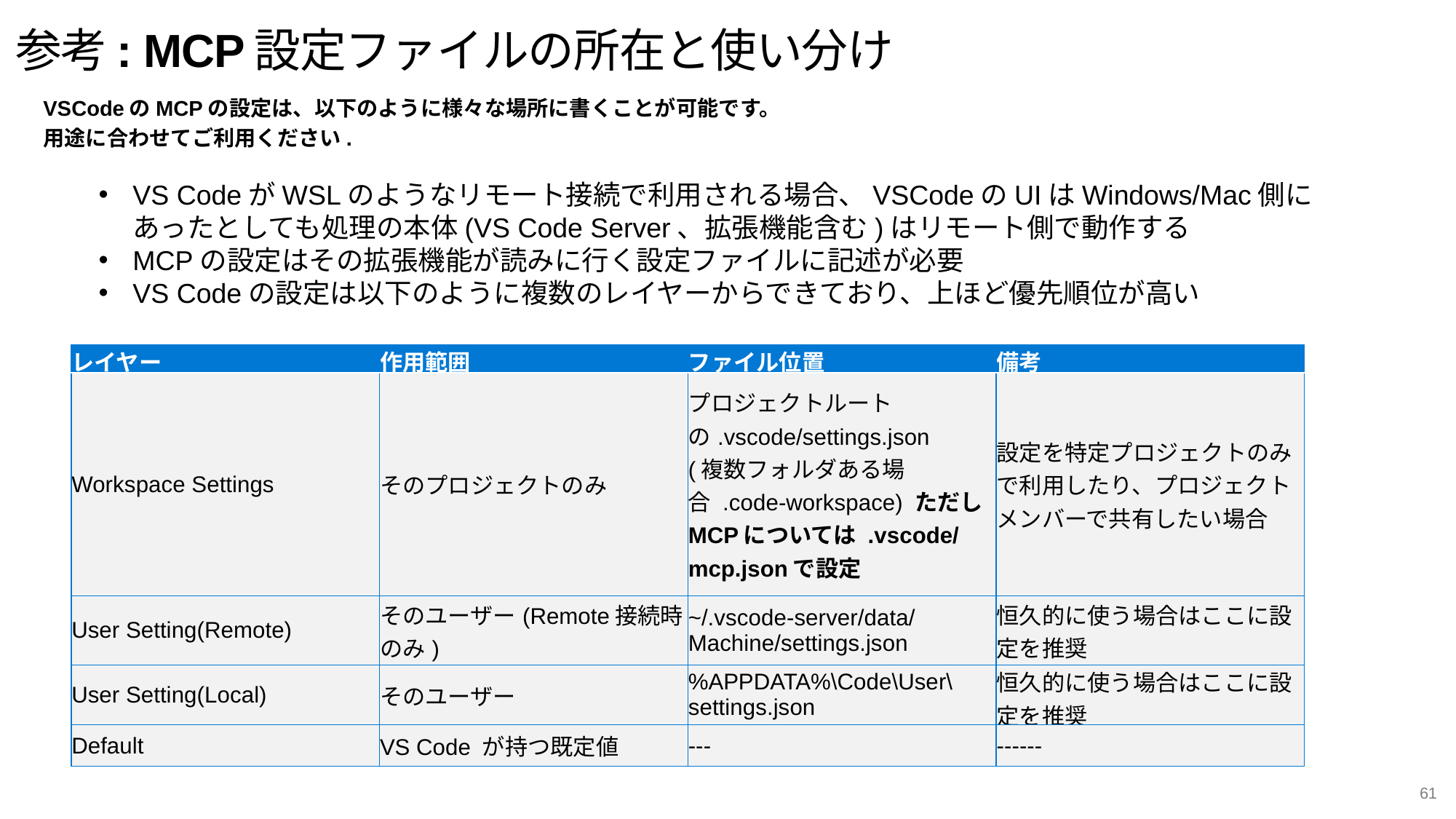

# 参考: MCP設定ファイルの所在と使い分け
VSCodeのMCPの設定は、以下のように様々な場所に書くことが可能です。
用途に合わせてご利用ください.
VS CodeがWSLのようなリモート接続で利用される場合、VSCodeのUIはWindows/Mac側にあったとしても処理の本体(VS Code Server、拡張機能含む)はリモート側で動作する
MCPの設定はその拡張機能が読みに行く設定ファイルに記述が必要
VS Codeの設定は以下のように複数のレイヤーからできており、上ほど優先順位が高い

| レイヤー | 作用範囲 | ファイル位置 | 備考 |
| --- | --- | --- | --- |
| Workspace Settings | そのプロジェクトのみ | プロジェクトルートの.vscode/settings.json (複数フォルダある場合 .code-workspace) ただしMCPについては .vscode/mcp.jsonで設定 | 設定を特定プロジェクトのみで利用したり、プロジェクトメンバーで共有したい場合 |
| User Setting(Remote) | そのユーザー(Remote接続時のみ) | ~/.vscode-server/data/Machine/settings.json | 恒久的に使う場合はここに設定を推奨 |
| User Setting(Local) | そのユーザー | %APPDATA%\Code\User\settings.json​ | 恒久的に使う場合はここに設定を推奨 |
| Default | VS Code が持つ既定値 | --- | ------ |
61